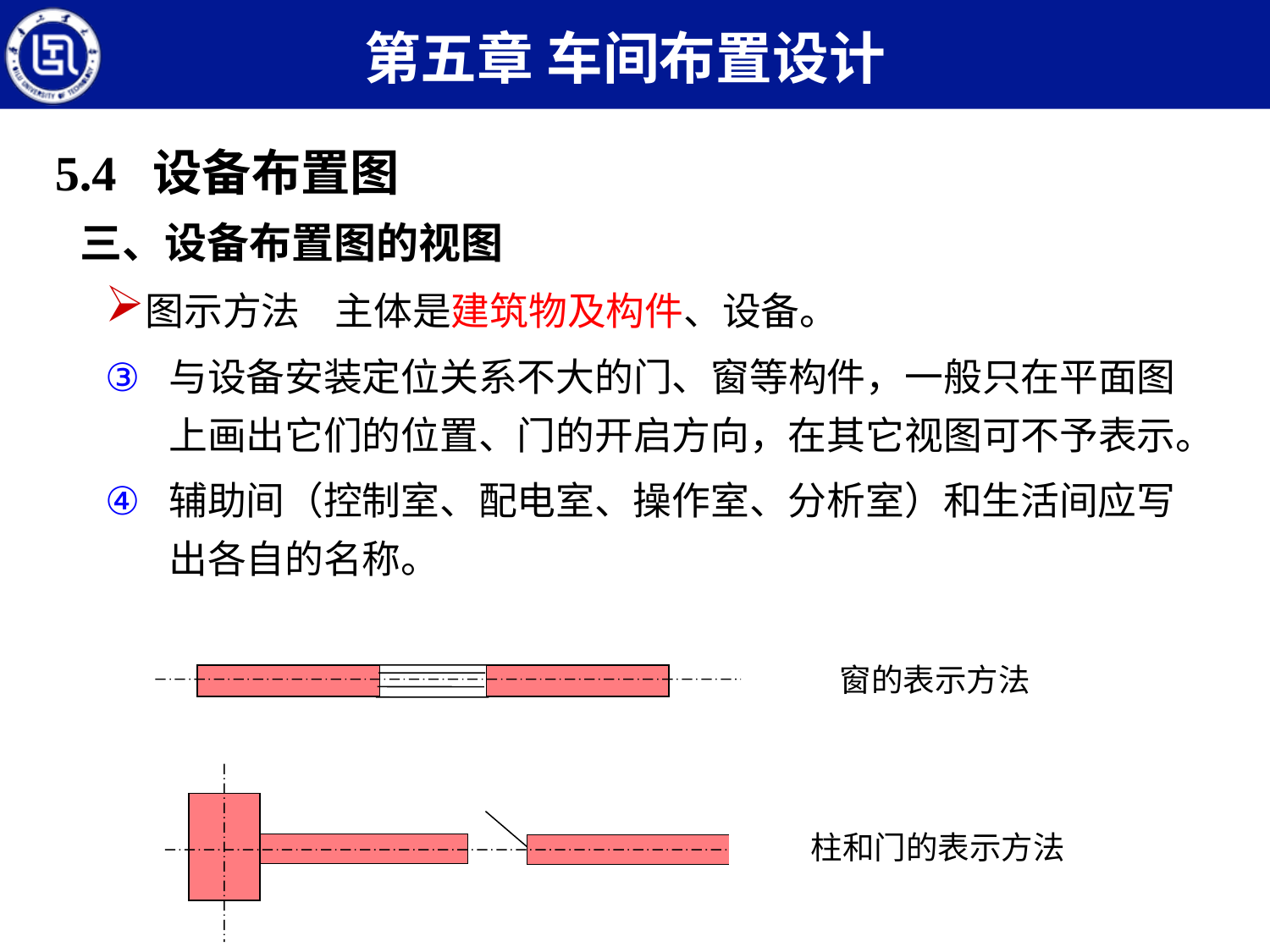

第五章 车间布置设计
5.4  设备布置图
三、设备布置图的视图
图示方法    主体是建筑物及构件、设备。
与设备安装定位关系不大的门、窗等构件，一般只在平面图上画出它们的位置、门的开启方向，在其它视图可不予表示。
辅助间（控制室、配电室、操作室、分析室）和生活间应写出各自的名称。
窗的表示方法

柱和门的表示方法